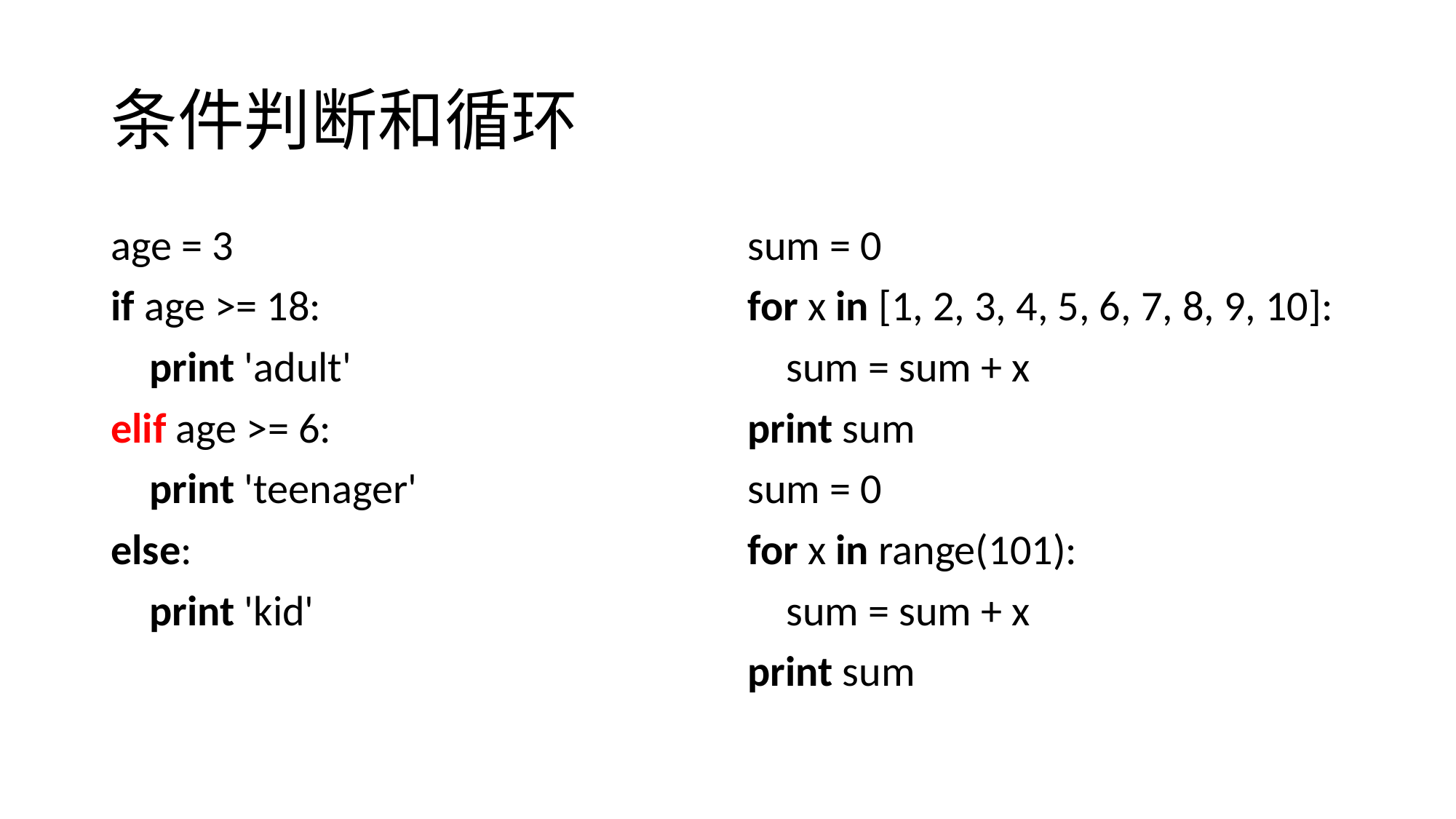

# 条件判断和循环
age = 3
if age >= 18:
    print 'adult'
elif age >= 6:
    print 'teenager'
else:
    print 'kid'
sum = 0
for x in [1, 2, 3, 4, 5, 6, 7, 8, 9, 10]:
    sum = sum + x
print sum
sum = 0
for x in range(101):
    sum = sum + x
print sum